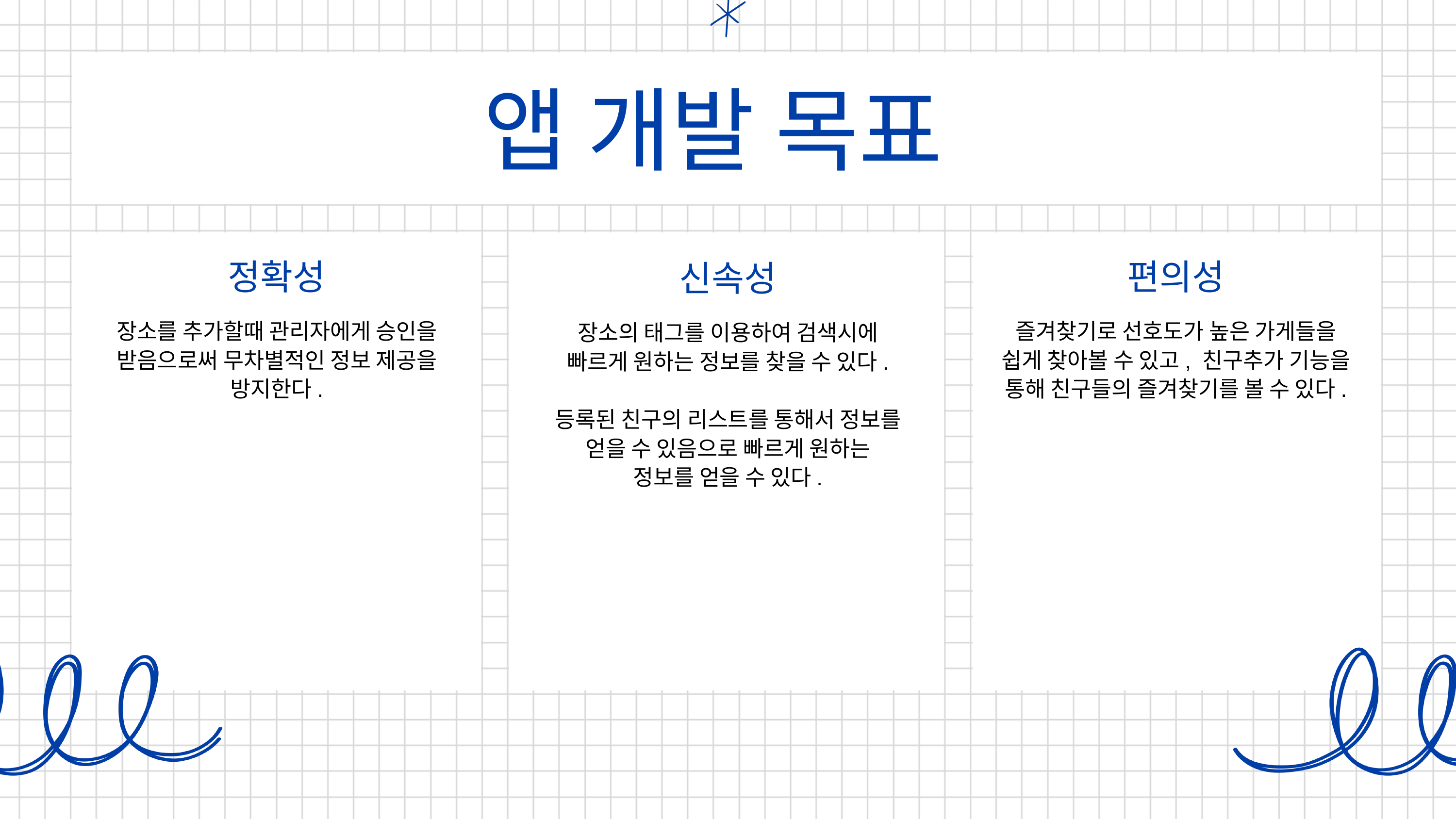

앱 개발 목표

정확성
장소를 추가할때 관리자에게 승인을 받음으로써 무차별적인 정보 제공을 방지한다.
편의성
즐겨찾기로 선호도가 높은 가게들을
쉽게 찾아볼 수 있고, 친구추가 기능을
통해 친구들의 즐겨찾기를 볼 수 있다.

신속성
장소의 태그를 이용하여 검색시에 빠르게 원하는 정보를 찾을 수 있다.

등록된 친구의 리스트를 통해서 정보를 얻을 수 있음으로 빠르게 원하는 정보를 얻을 수 있다.